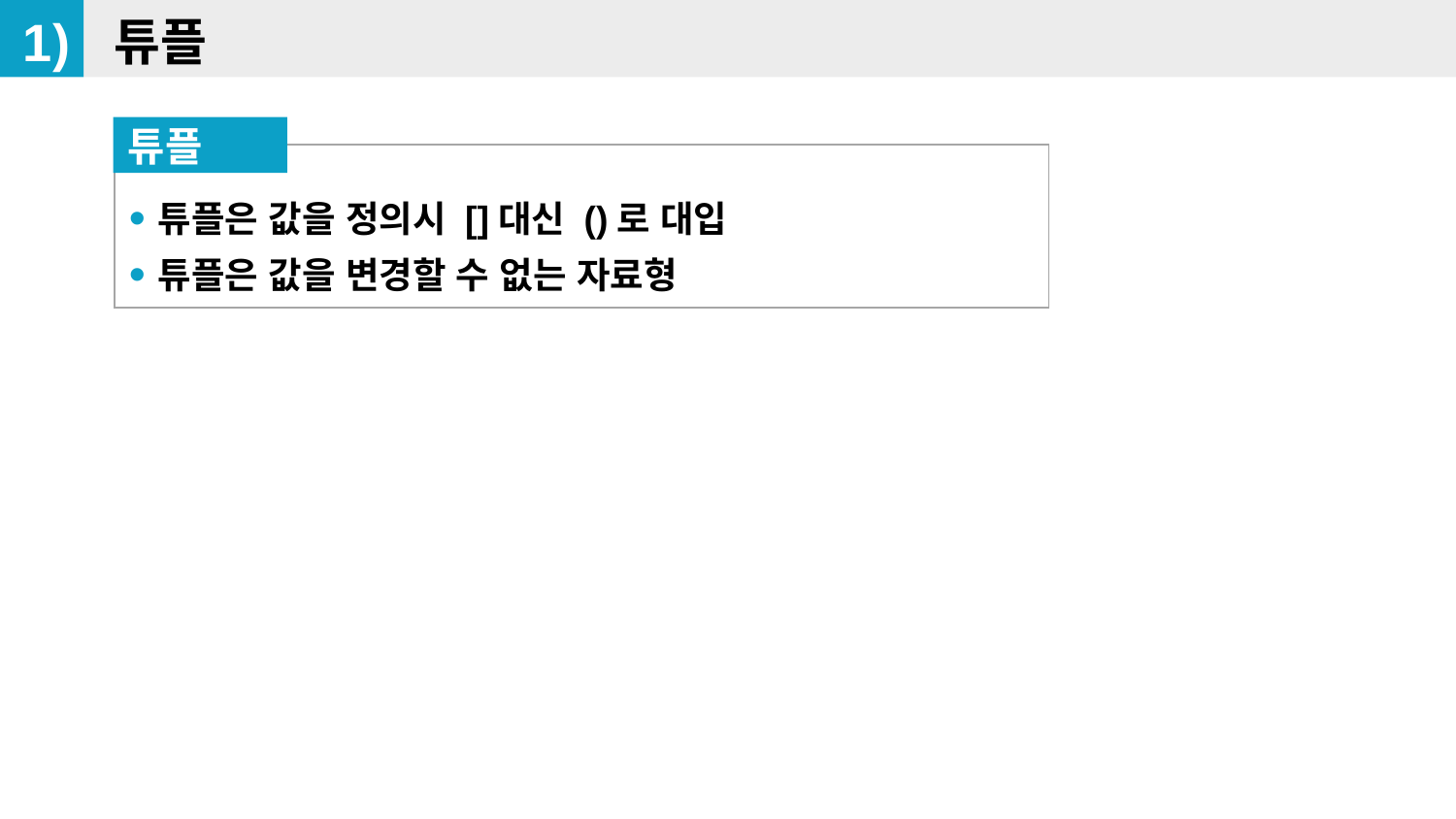

1)
튜플
튜플
튜플은 값을 정의시 []대신 ()로 대입
튜플은 값을 변경할 수 없는 자료형